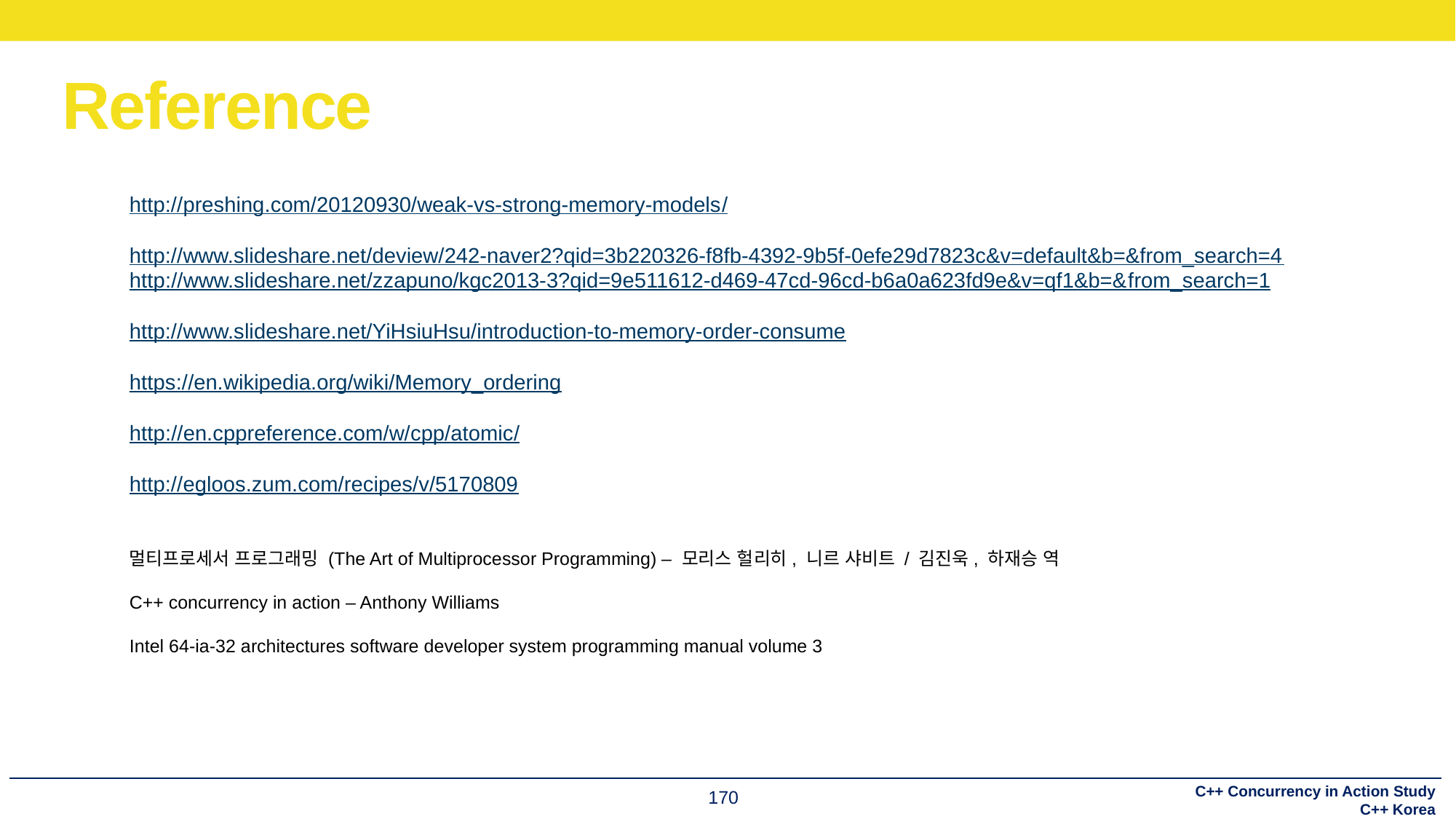

# Reference
http://preshing.com/20120930/weak-vs-strong-memory-models/

http://www.slideshare.net/deview/242-naver2?qid=3b220326-f8fb-4392-9b5f-0efe29d7823c&v=default&b=&from_search=4
http://www.slideshare.net/zzapuno/kgc2013-3?qid=9e511612-d469-47cd-96cd-b6a0a623fd9e&v=qf1&b=&from_search=1

http://www.slideshare.net/YiHsiuHsu/introduction-to-memory-order-consume

https://en.wikipedia.org/wiki/Memory_ordering

http://en.cppreference.com/w/cpp/atomic/

http://egloos.zum.com/recipes/v/5170809

멀티프로세서 프로그래밍 (The Art of Multiprocessor Programming) – 모리스 헐리히, 니르 샤비트 / 김진욱, 하재승 역

C++ concurrency in action – Anthony Williams

Intel 64-ia-32 architectures software developer system programming manual volume 3
170